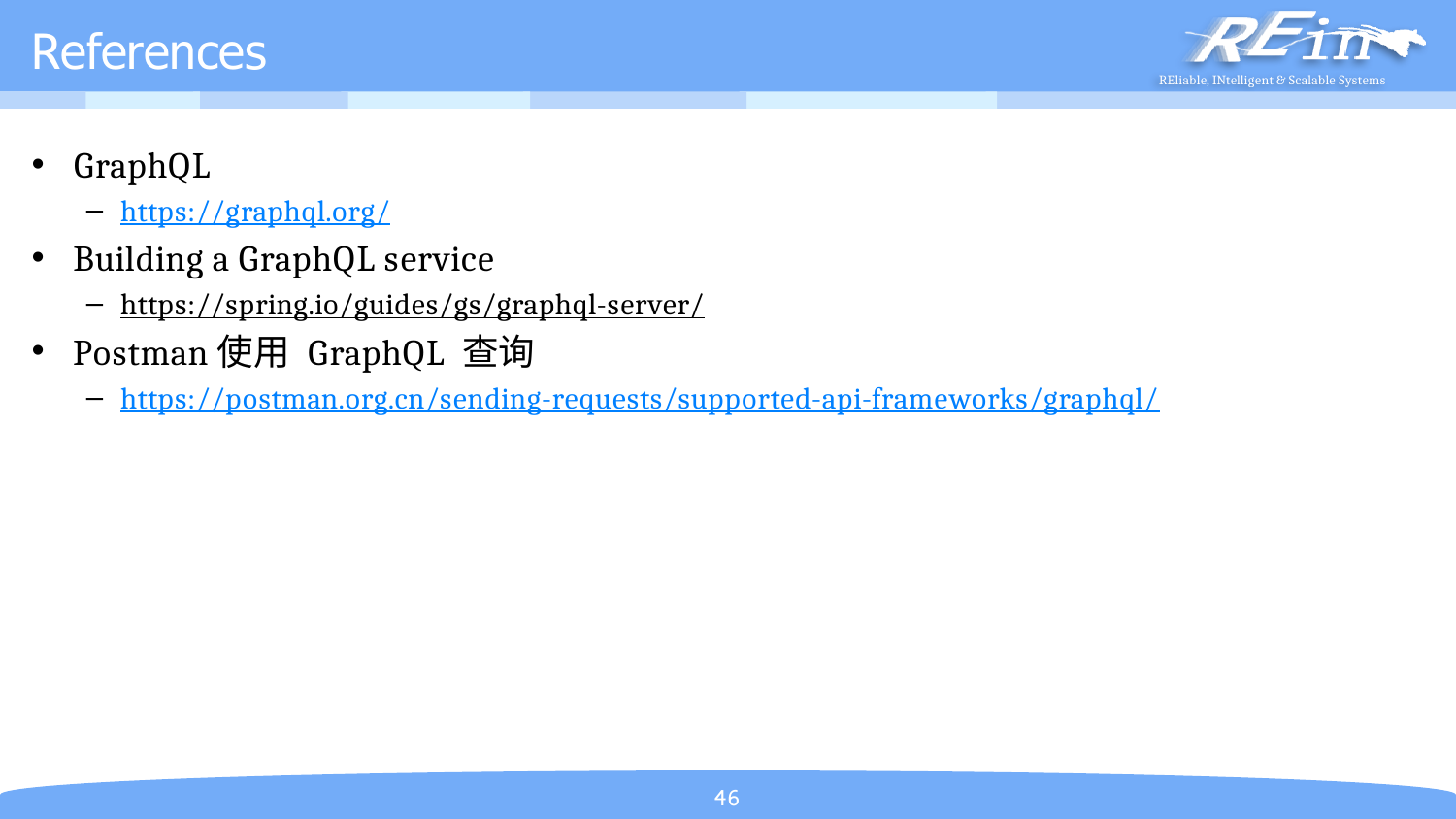

# References
GraphQL
https://graphql.org/
Building a GraphQL service
https://spring.io/guides/gs/graphql-server/
Postman使用 GraphQL 查询
https://postman.org.cn/sending-requests/supported-api-frameworks/graphql/

46